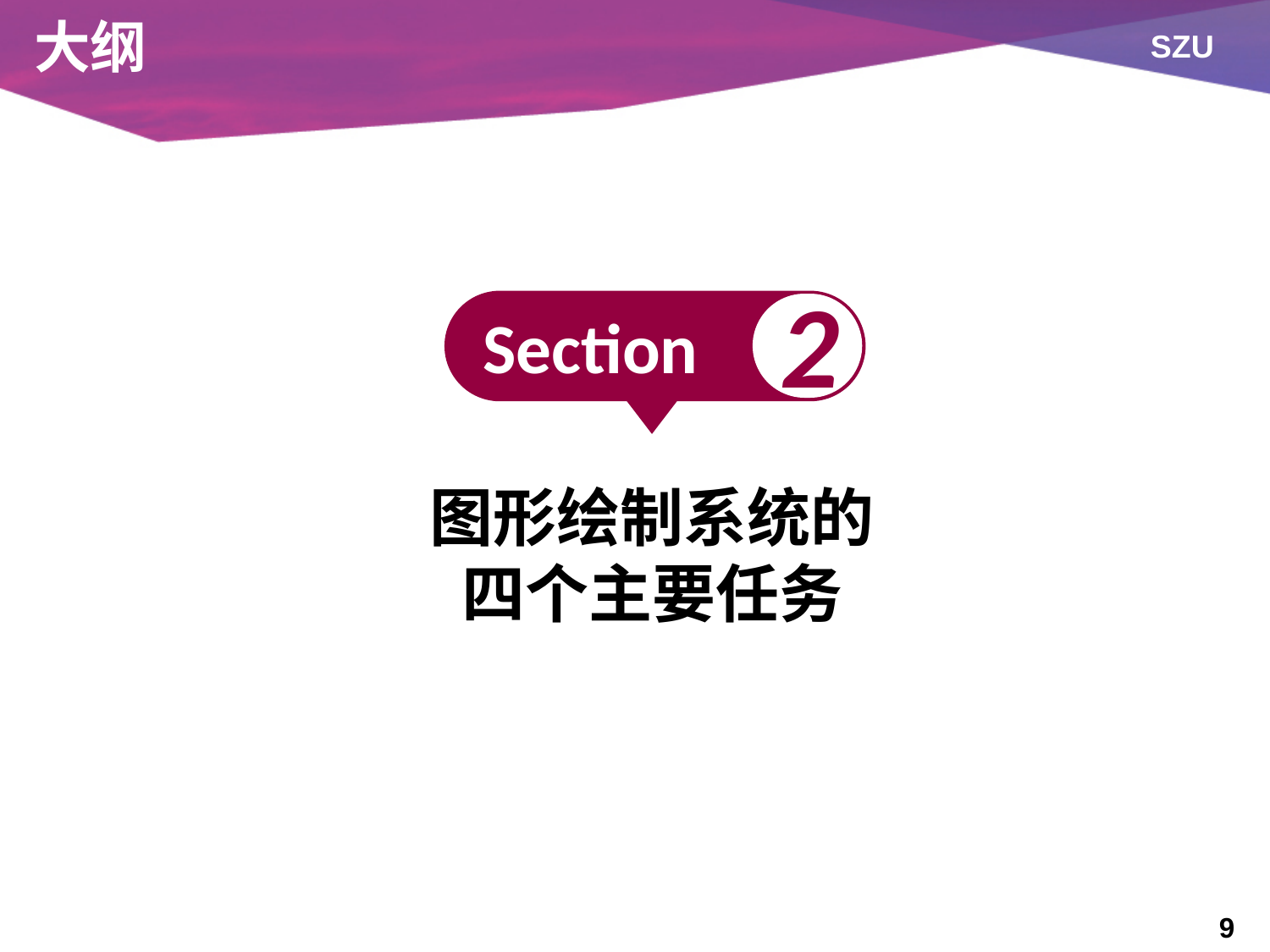

# 大纲
2

Section

图形绘制系统的
四个主要任务
9